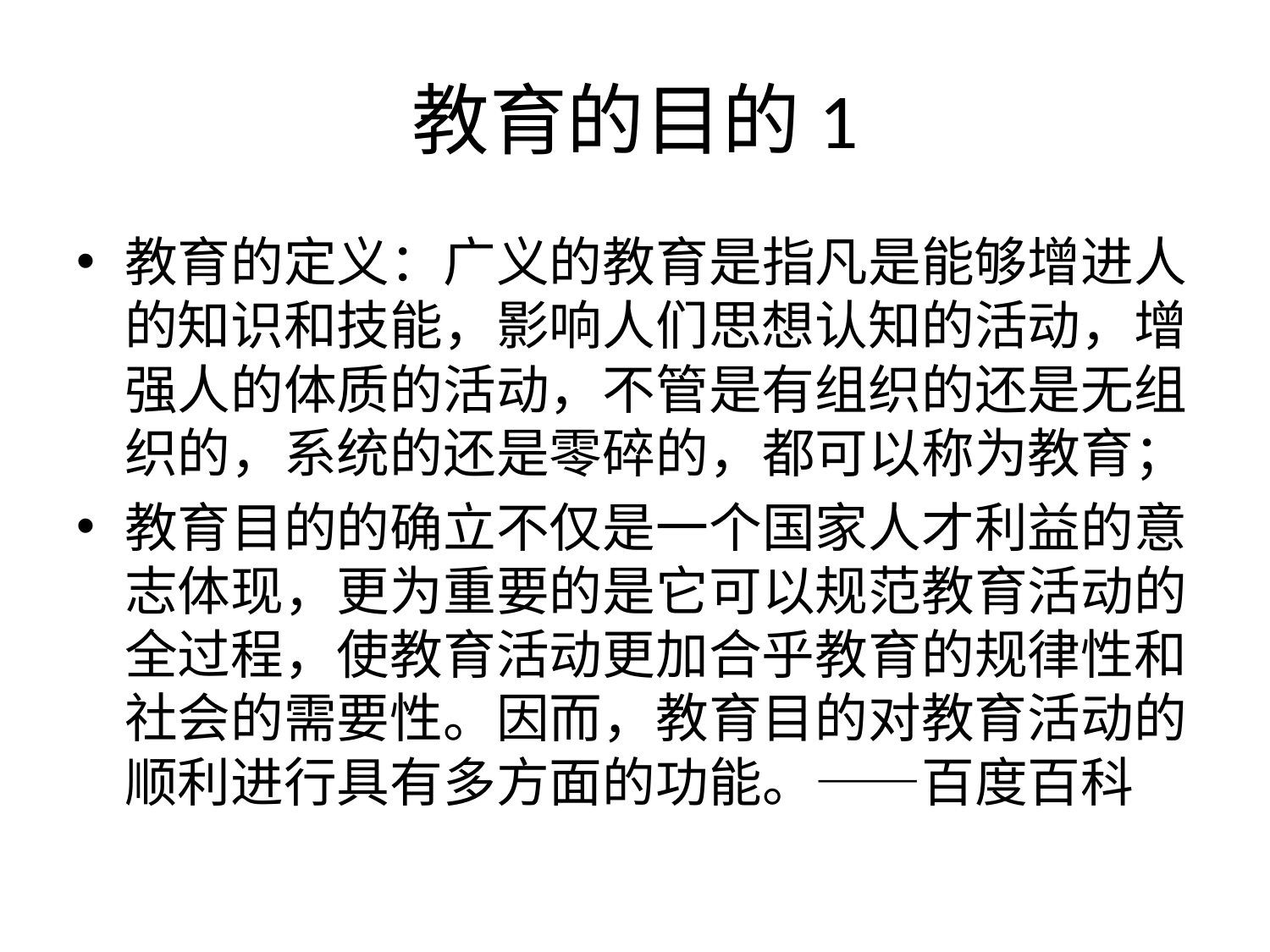

# 教育的目的1
教育的定义：广义的教育是指凡是能够增进人的知识和技能，影响人们思想认知的活动，增强人的体质的活动，不管是有组织的还是无组织的，系统的还是零碎的，都可以称为教育；
教育目的的确立不仅是一个国家人才利益的意志体现，更为重要的是它可以规范教育活动的全过程，使教育活动更加合乎教育的规律性和社会的需要性。因而，教育目的对教育活动的顺利进行具有多方面的功能。——百度百科